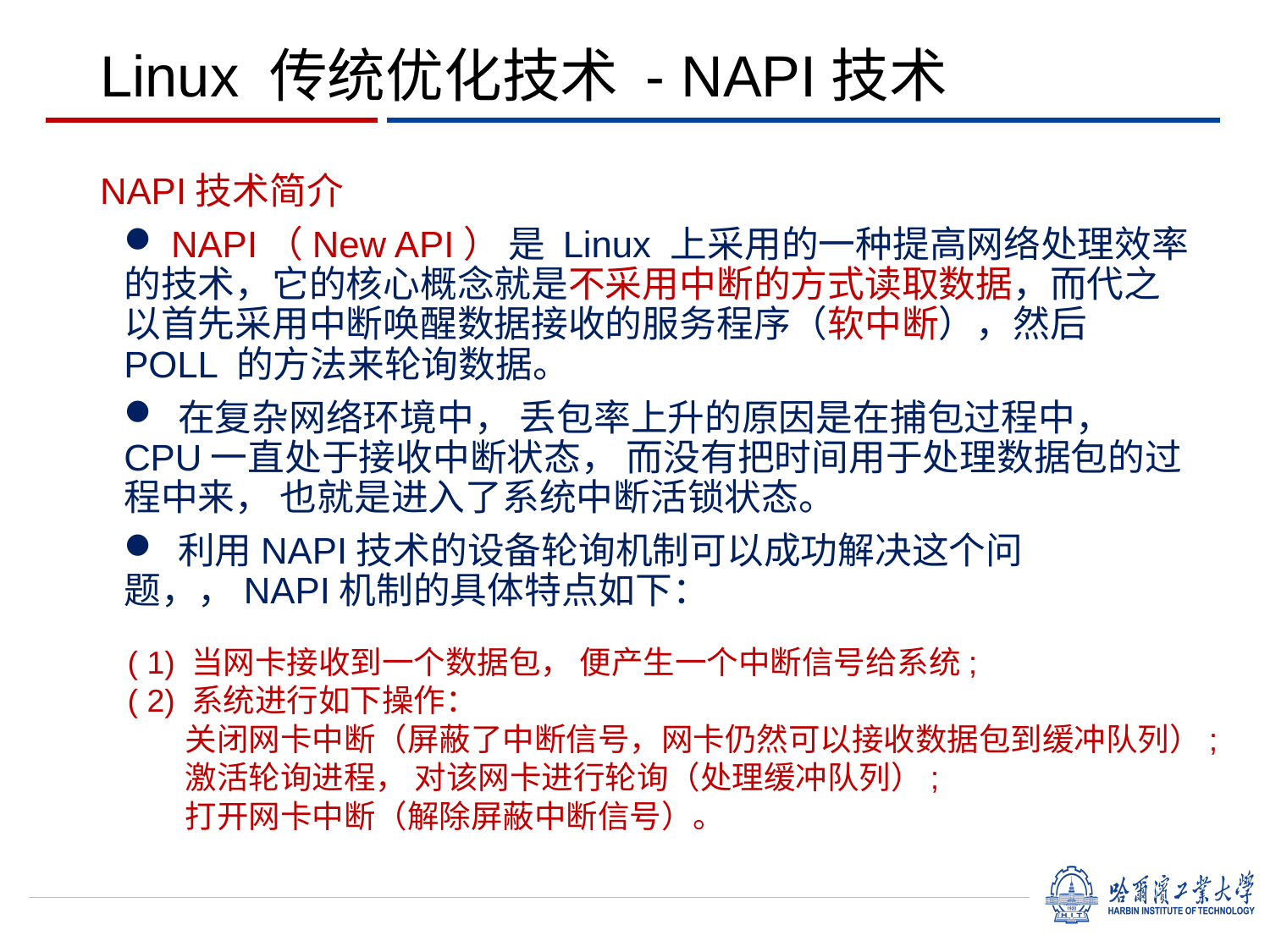

# Linux 传统优化技术 - NAPI技术
NAPI技术简介
 NAPI（New API） 是 Linux 上采用的一种提高网络处理效率的技术，它的核心概念就是不采用中断的方式读取数据，而代之以首先采用中断唤醒数据接收的服务程序（软中断），然后 POLL 的方法来轮询数据。
 在复杂网络环境中， 丢包率上升的原因是在捕包过程中， CPU一直处于接收中断状态， 而没有把时间用于处理数据包的过程中来， 也就是进入了系统中断活锁状态。
 利用NAPI技术的设备轮询机制可以成功解决这个问题，，NAPI机制的具体特点如下：

( 1) 当网卡接收到一个数据包， 便产生一个中断信号给系统;
( 2) 系统进行如下操作：
       关闭网卡中断（屏蔽了中断信号，网卡仍然可以接收数据包到缓冲队列）;
       激活轮询进程， 对该网卡进行轮询（处理缓冲队列）;
       打开网卡中断（解除屏蔽中断信号）。